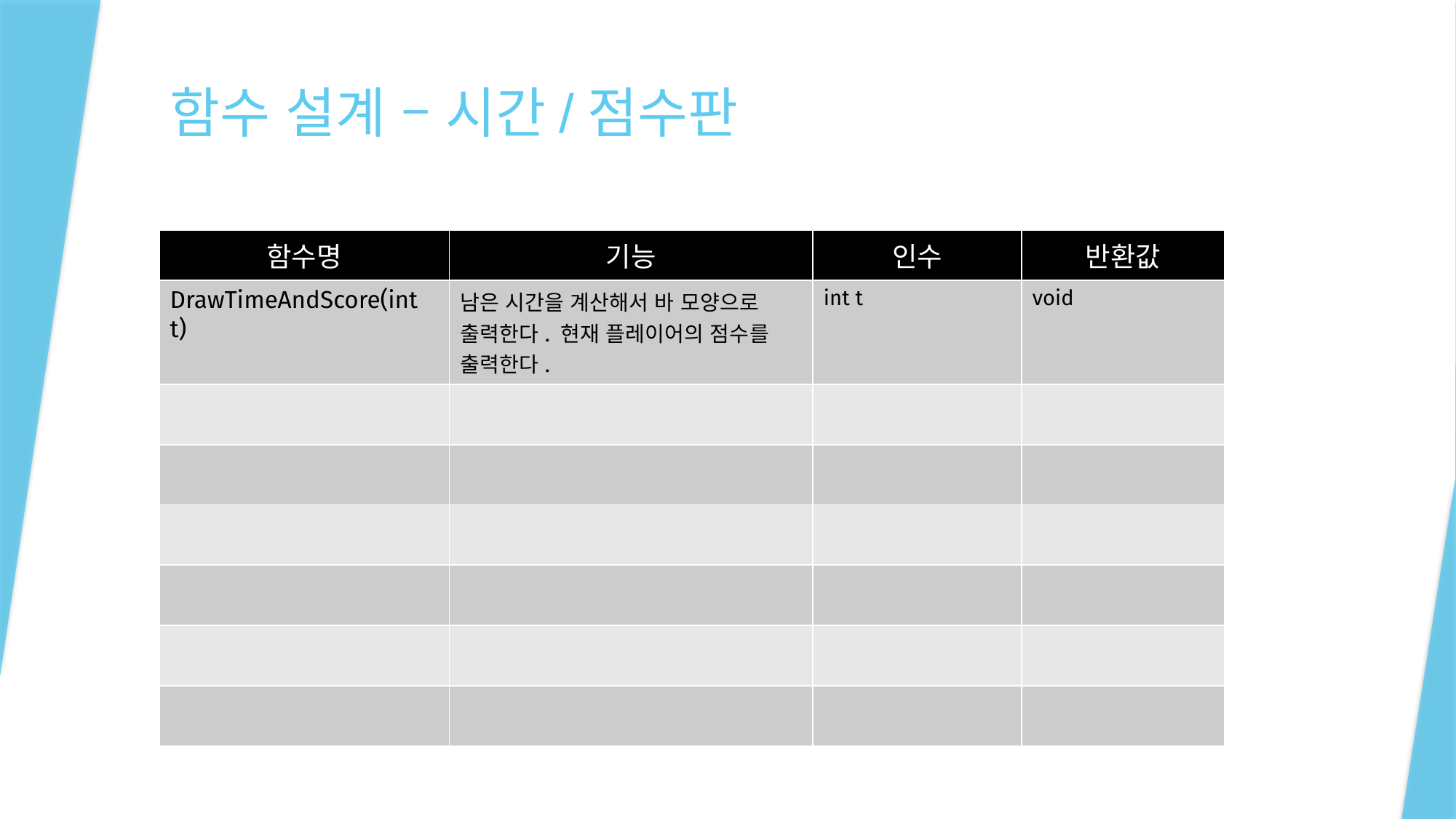

# 함수 설계 – 시간/점수판
| 함수명 | 기능 | 인수 | 반환값 |
| --- | --- | --- | --- |
| DrawTimeAndScore(int t) | 남은 시간을 계산해서 바 모양으로 출력한다. 현재 플레이어의 점수를 출력한다. | int t | void |
|  |  |  |  |
|  |  |  |  |
|  |  |  |  |
|  |  |  |  |
|  |  |  |  |
|  |  |  |  |